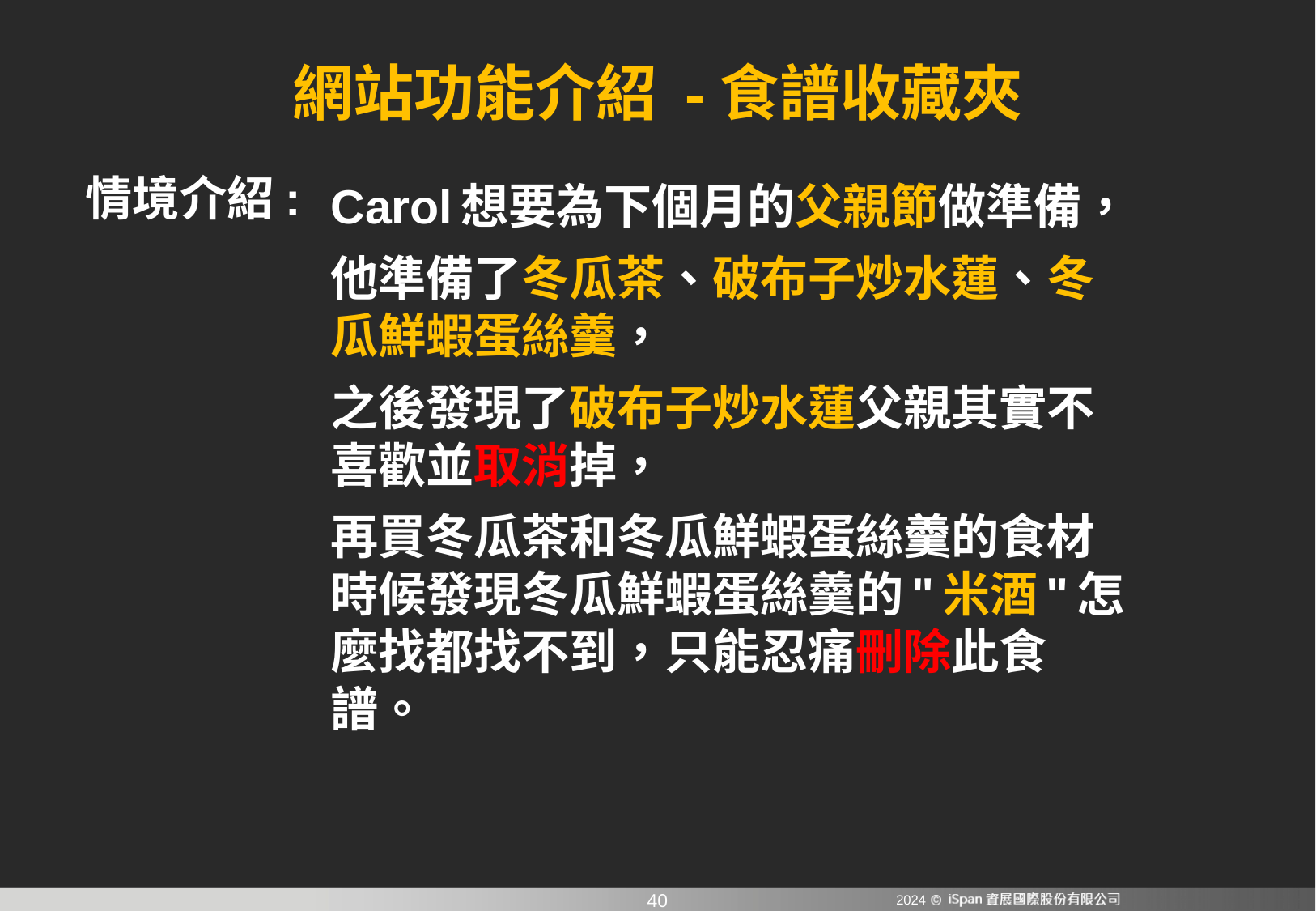

# 網站功能介紹 -食譜收藏夾
情境介紹:

Carol想要為下個月的父親節做準備，
他準備了冬瓜茶、破布子炒水蓮、冬瓜鮮蝦蛋絲羹，
之後發現了破布子炒水蓮父親其實不喜歡並取消掉，
再買冬瓜茶和冬瓜鮮蝦蛋絲羹的食材時候發現冬瓜鮮蝦蛋絲羹的"米酒"怎麼找都找不到，只能忍痛刪除此食譜。
2024